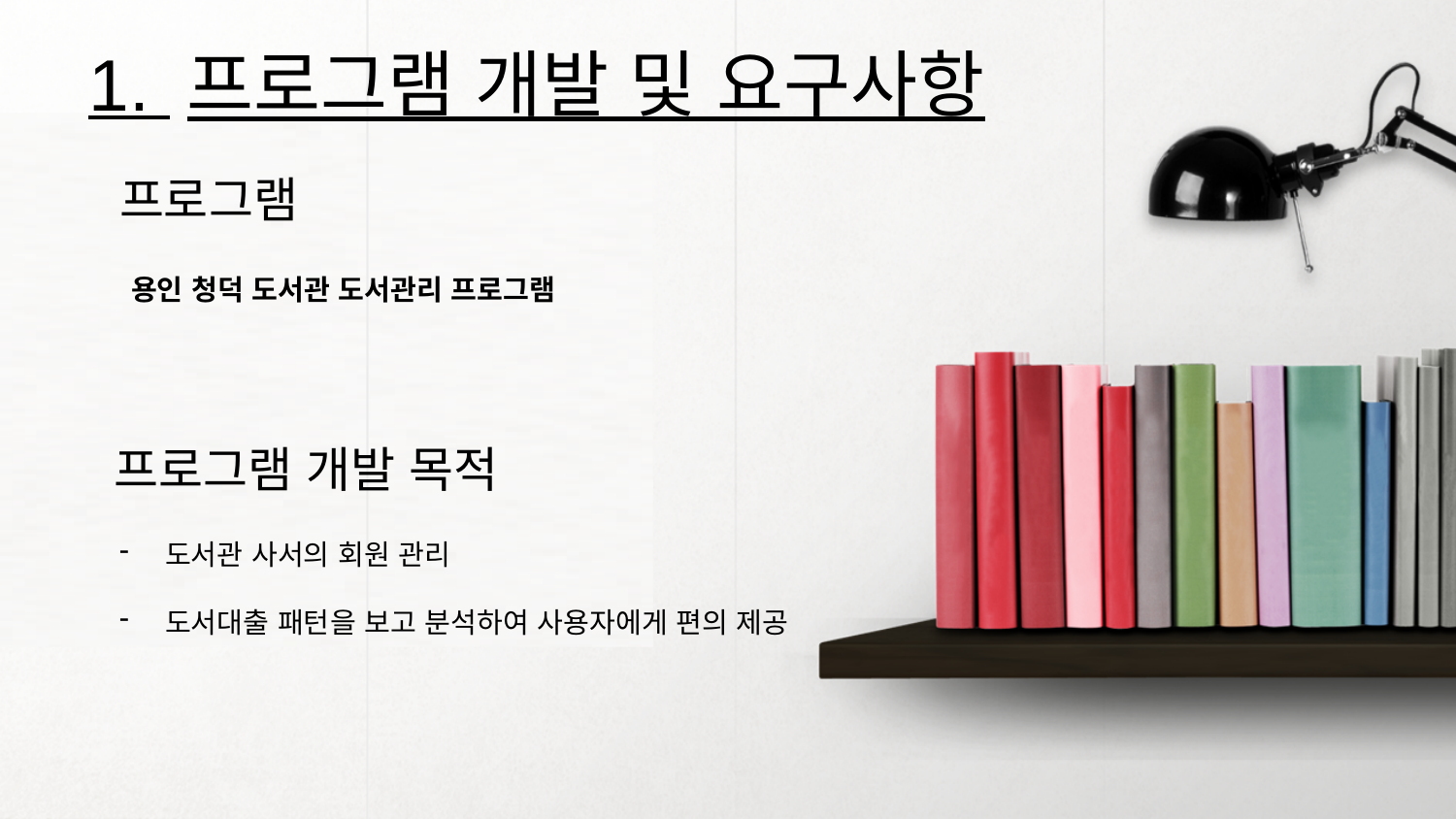

1. 프로그램 개발 및 요구사항
프로그램
용인 청덕 도서관 도서관리 프로그램
프로그램 개발 목적
도서관 사서의 회원 관리

도서대출 패턴을 보고 분석하여 사용자에게 편의 제공